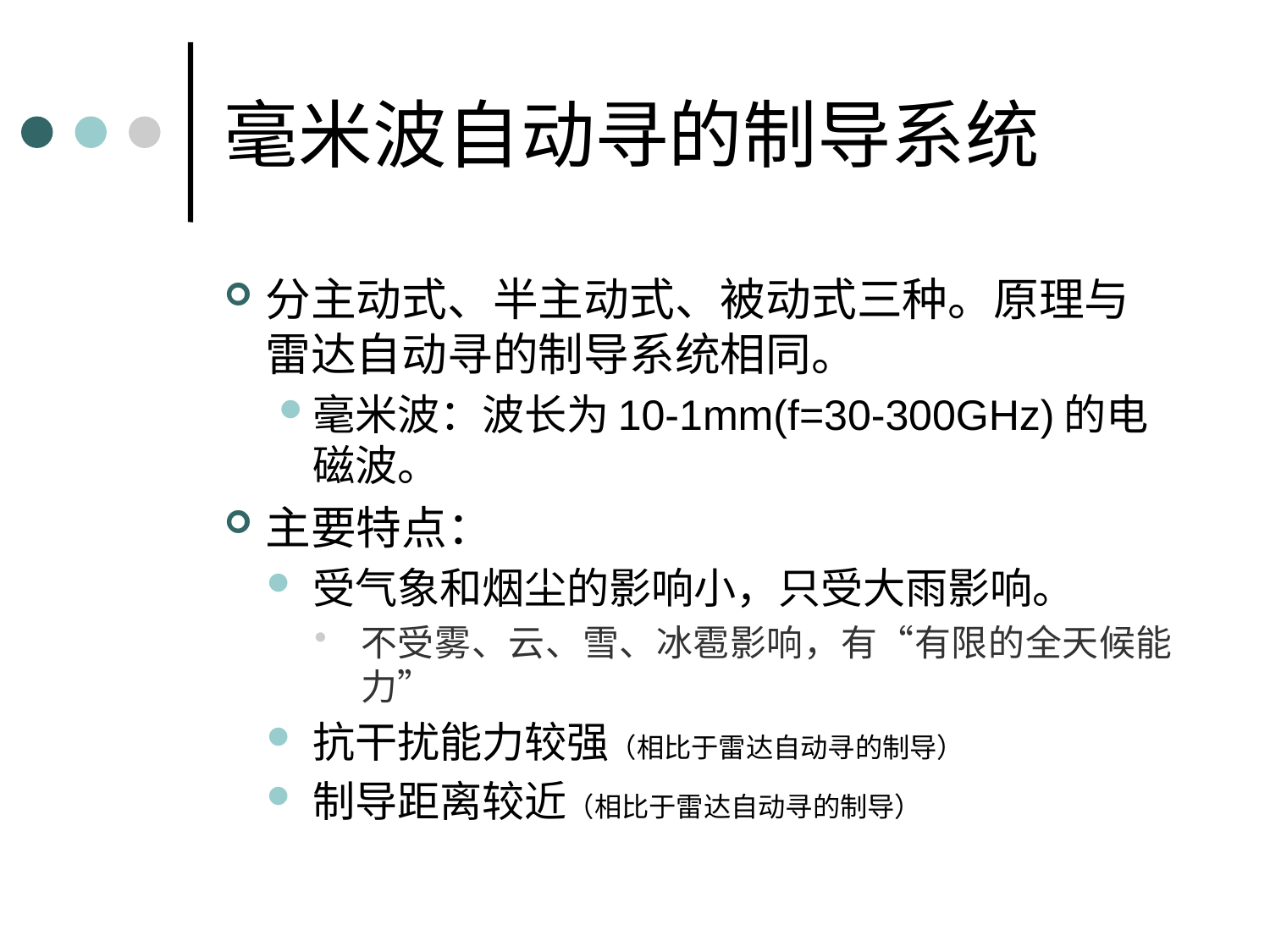

# 毫米波自动寻的制导系统
分主动式、半主动式、被动式三种。原理与雷达自动寻的制导系统相同。
毫米波：波长为10-1mm(f=30-300GHz)的电磁波。
主要特点：
受气象和烟尘的影响小，只受大雨影响。
不受雾、云、雪、冰雹影响，有“有限的全天候能力”
抗干扰能力较强（相比于雷达自动寻的制导）
制导距离较近（相比于雷达自动寻的制导）